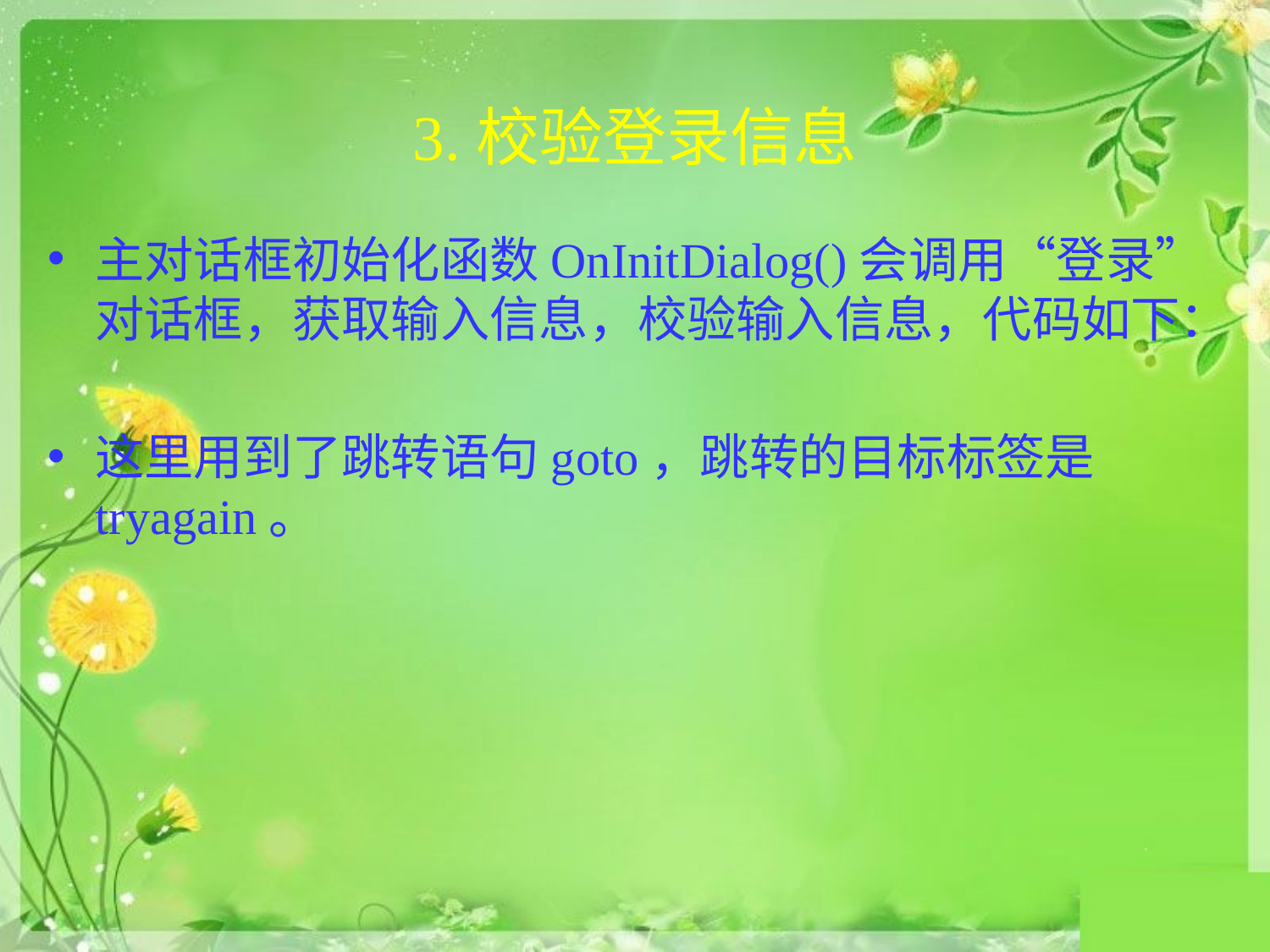

# 3.校验登录信息
主对话框初始化函数OnInitDialog()会调用“登录”对话框，获取输入信息，校验输入信息，代码如下：

这里用到了跳转语句goto，跳转的目标标签是tryagain。